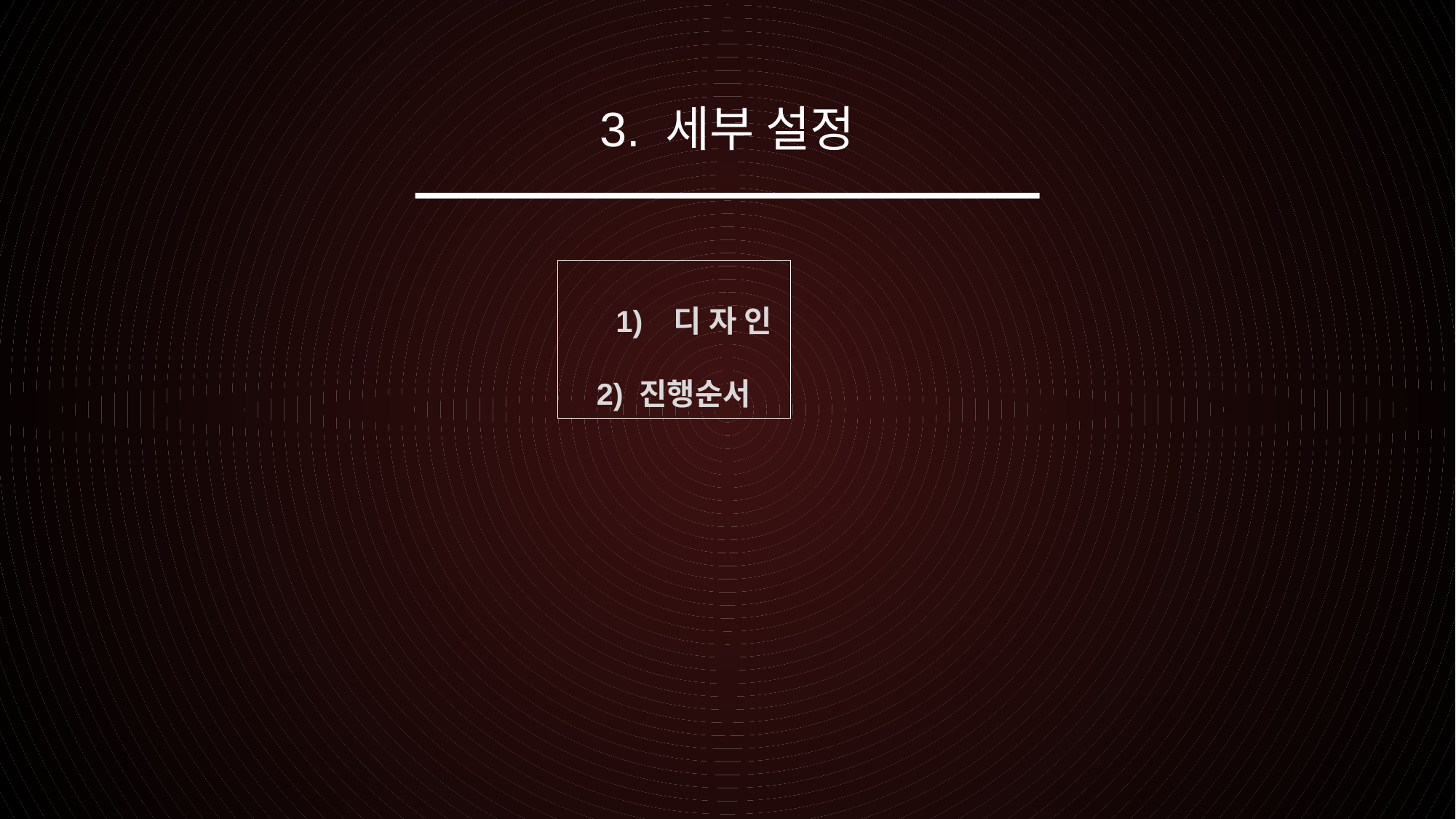

3. 세부 설정

   1) 디자인
   2) 진행순서